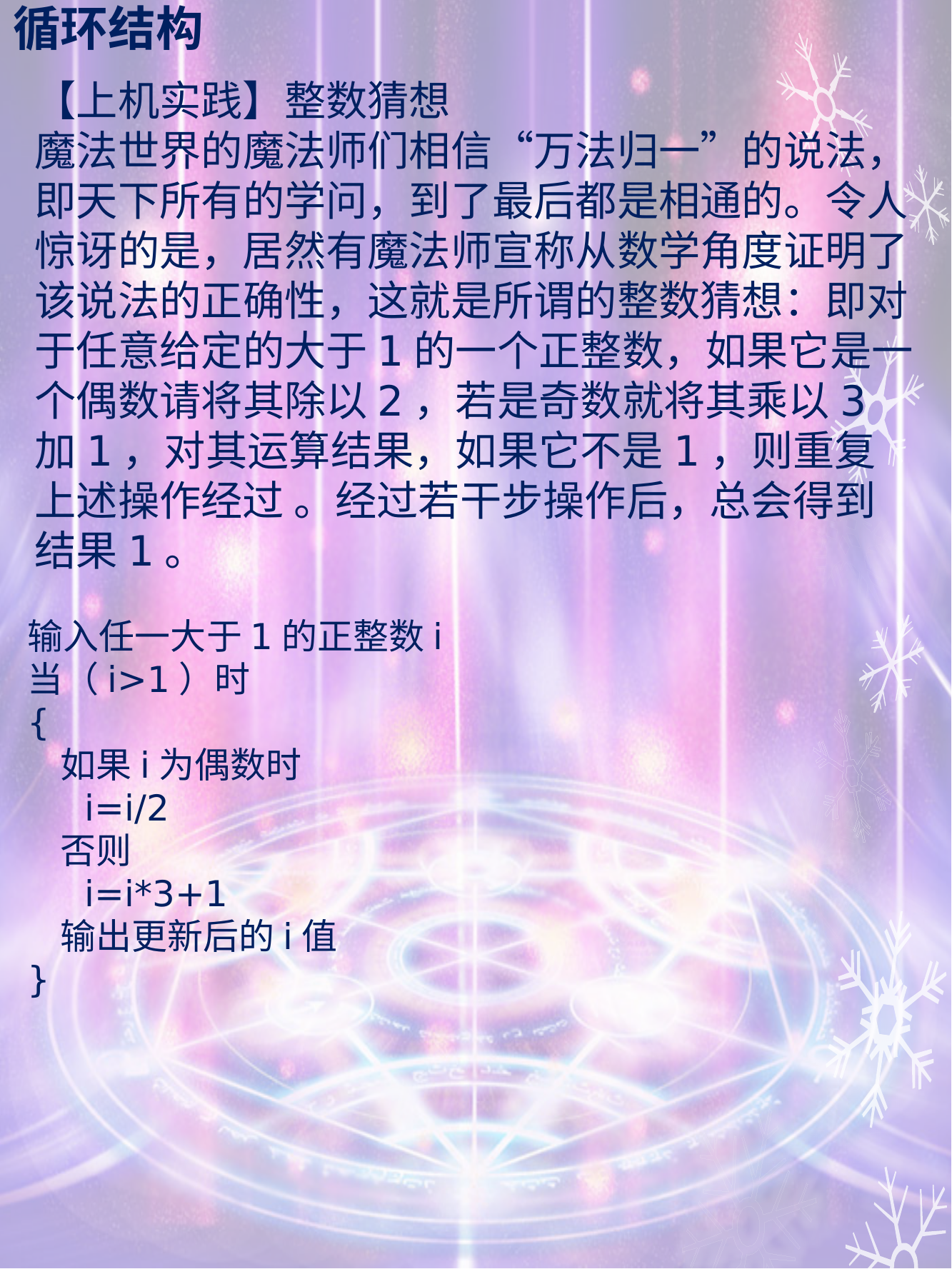

# 循环结构
【上机实践】整数猜想
魔法世界的魔法师们相信“万法归一”的说法，即天下所有的学问，到了最后都是相通的。令人惊讶的是，居然有魔法师宣称从数学角度证明了该说法的正确性，这就是所谓的整数猜想：即对于任意给定的大于1的一个正整数，如果它是一个偶数请将其除以2，若是奇数就将其乘以3加1，对其运算结果，如果它不是1，则重复上述操作经过 。经过若干步操作后，总会得到结果1。

输入任一大于1的正整数i
当（i>1）时
{
   如果i为偶数时
     i=i/2
   否则
     i=i*3+1
   输出更新后的i值
}